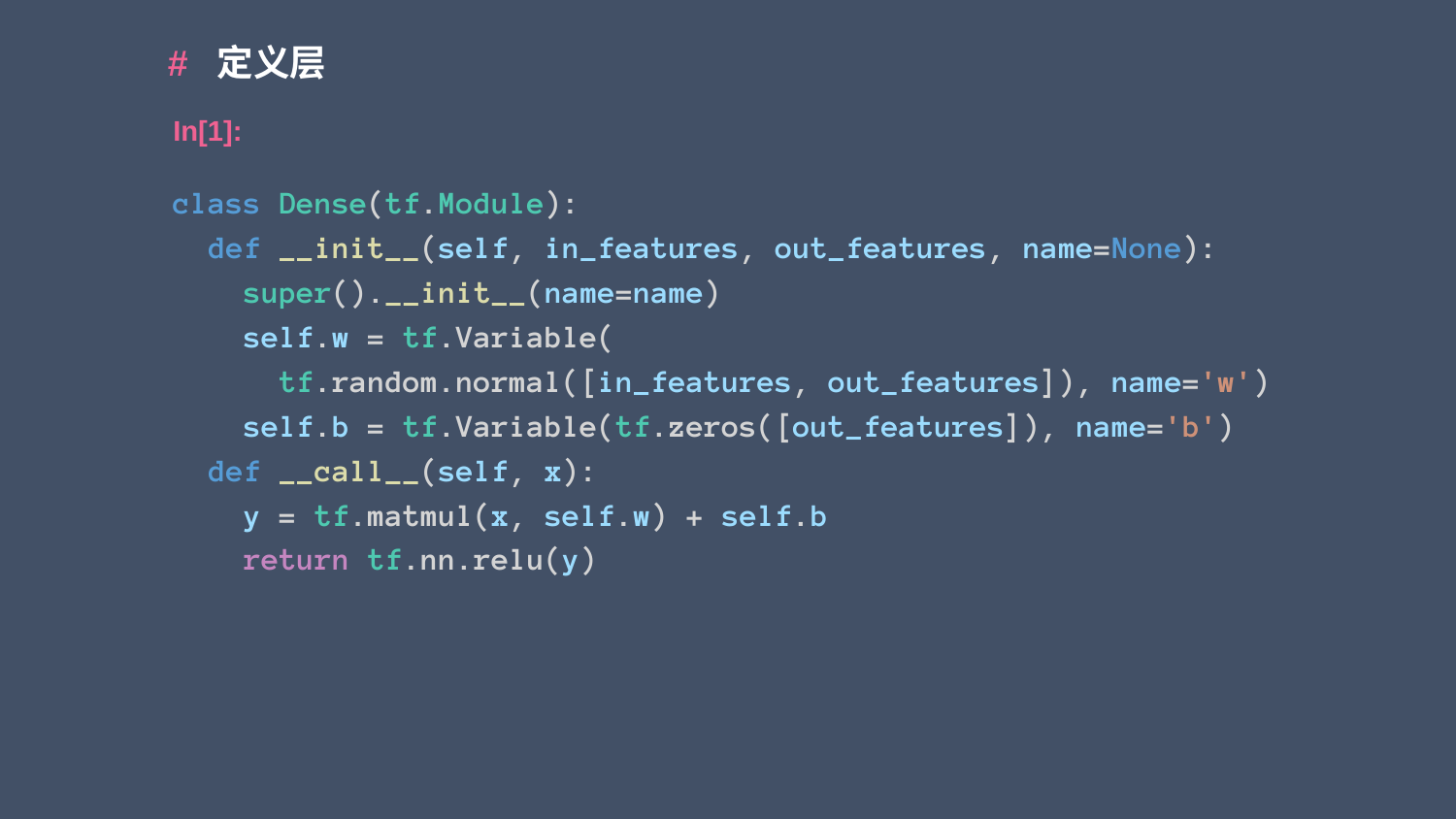

#  定义层
In[1]:
class Dense(tf.Module):
  def __init__(self, in_features, out_features, name=None):
    super().__init__(name=name)
    self.w = tf.Variable(
      tf.random.normal([in_features, out_features]), name='w')
    self.b = tf.Variable(tf.zeros([out_features]), name='b')
  def __call__(self, x):
    y = tf.matmul(x, self.w) + self.b
    return tf.nn.relu(y)